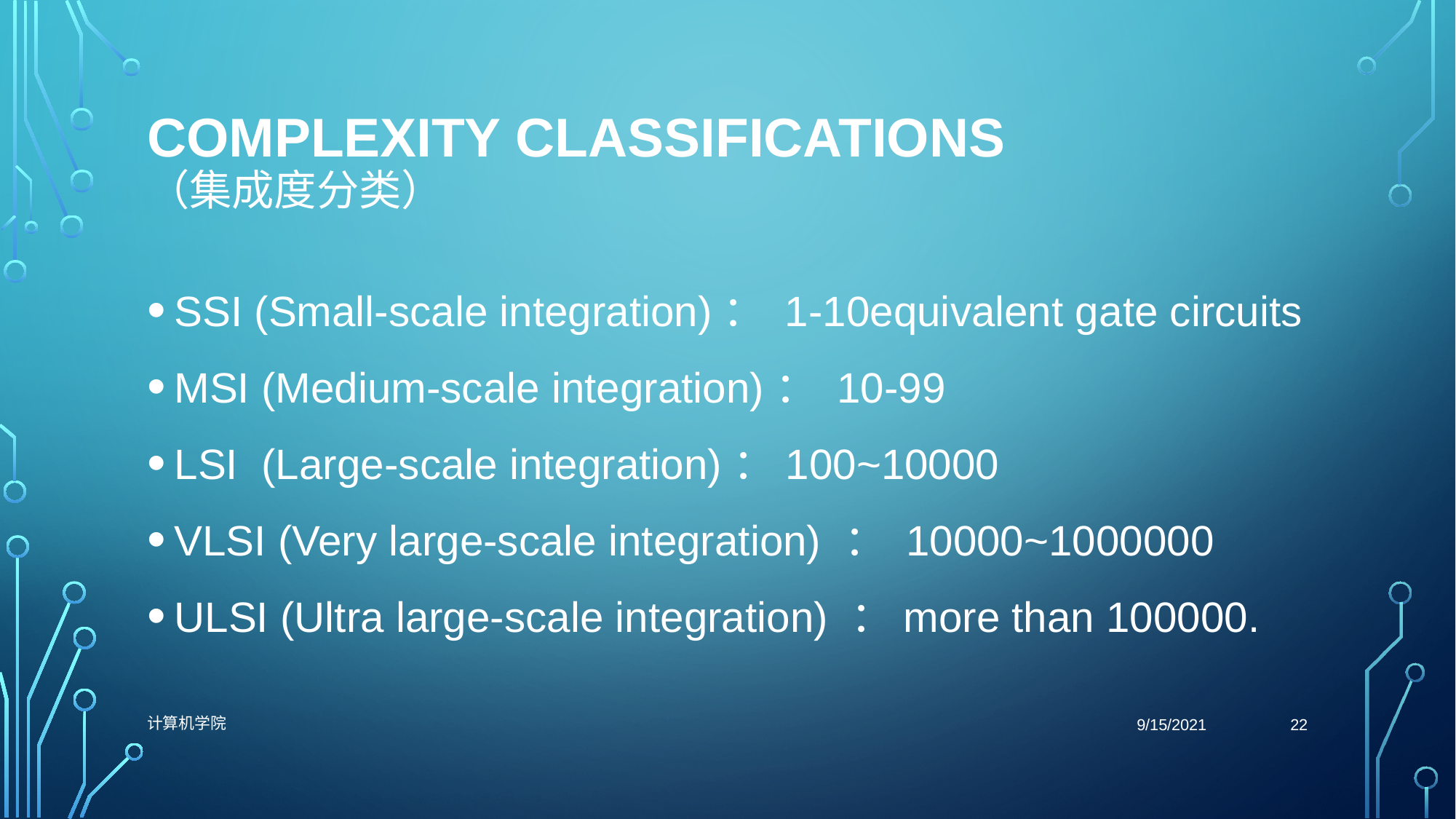

# Complexity classifications （集成度分类）
SSI (Small-scale integration)： 1-10equivalent gate circuits
MSI (Medium-scale integration)： 10-99
LSI  (Large-scale integration)：100~10000
VLSI (Very large-scale integration) ： 10000~1000000
ULSI (Ultra large-scale integration) ：more than 100000.

22
计算机学院
9/15/2021